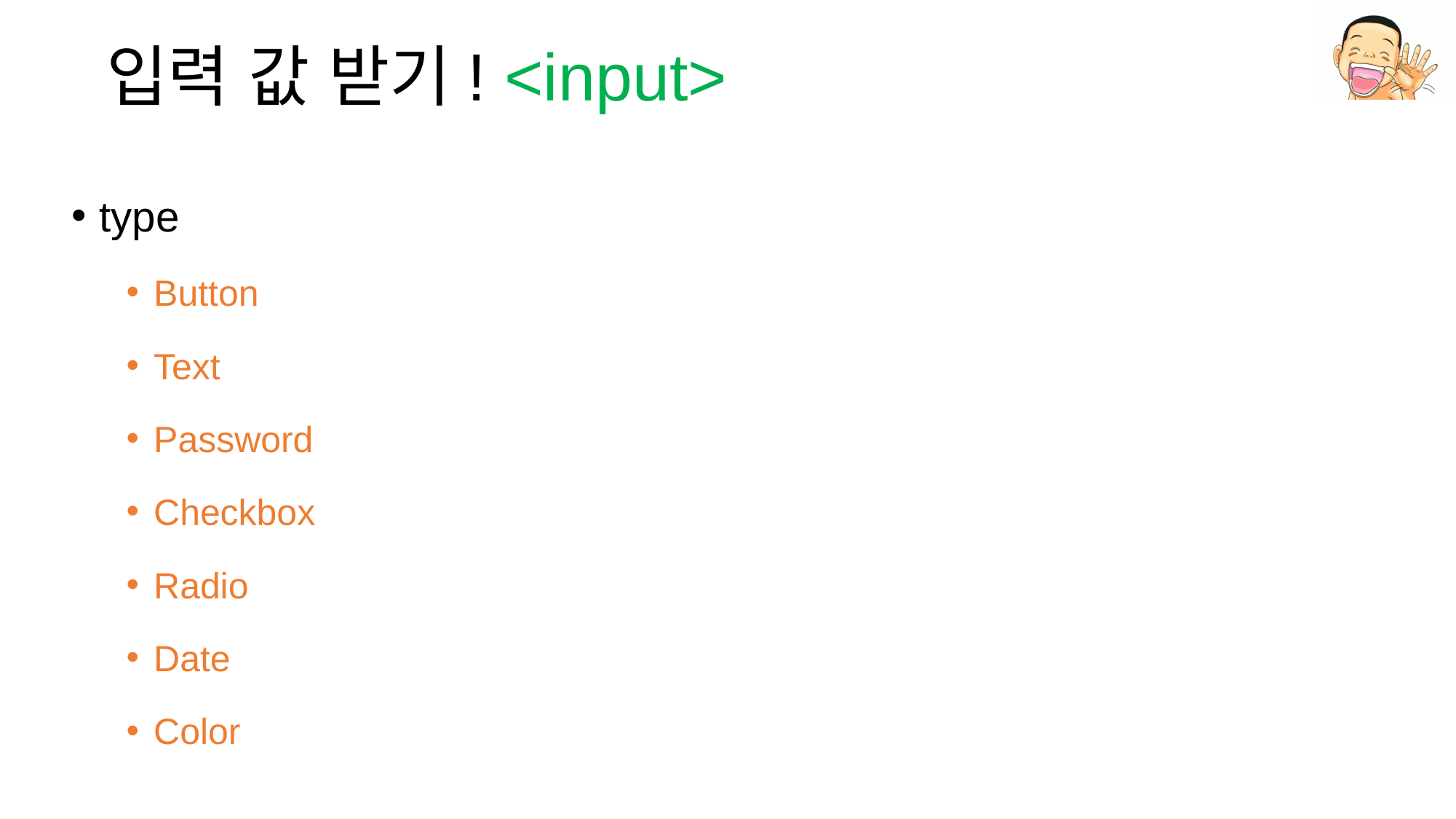

# 입력 값 받기! <input>
type
Button
Text
Password
Checkbox
Radio
Date
Color